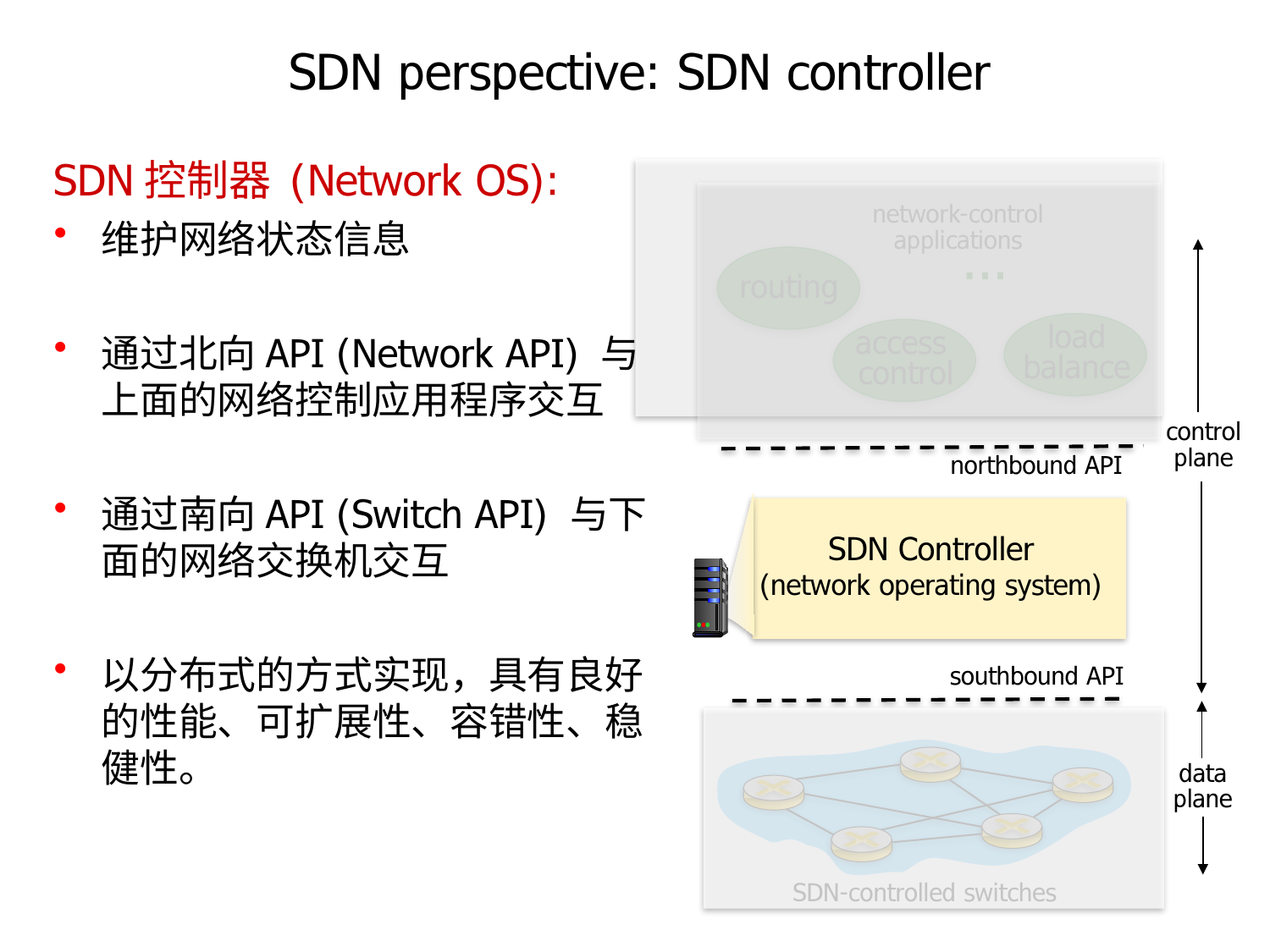

# SDN perspective: SDN controller
SDN控制器 (Network OS):
维护网络状态信息

通过北向API (Network API) 与上面的网络控制应用程序交互

通过南向API (Switch API) 与下面的网络交换机交互

以分布式的方式实现，具有良好的性能、可扩展性、容错性、稳健性。

network-control applications
…

routing

load
balance

access
control
control
plane
northbound API

SDN Controller
(network operating system)

southbound API

data
plane
SDN-controlled switches